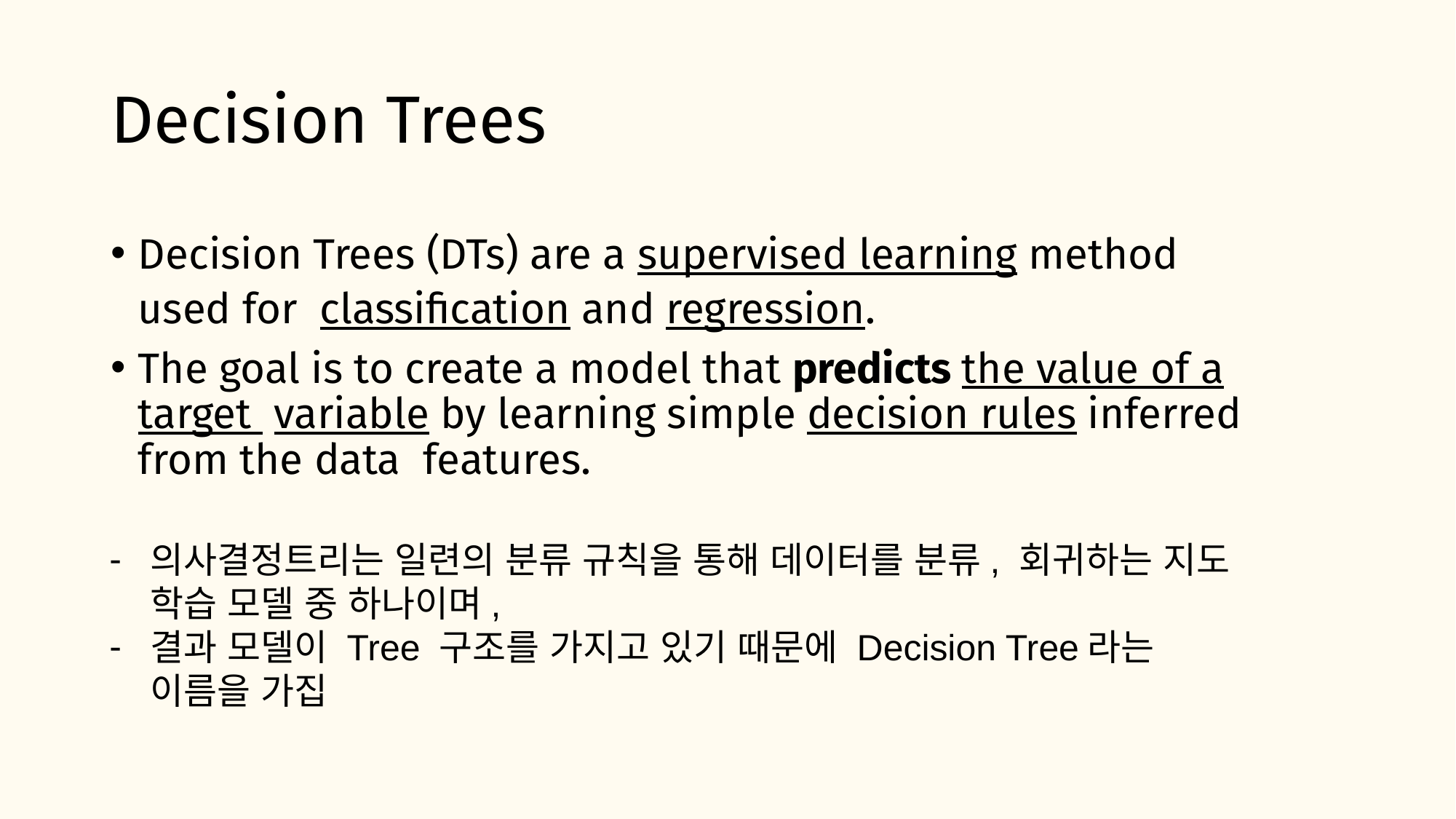

# Decision Trees
Decision Trees (DTs) are a supervised learning method used for  classification and regression.
The goal is to create a model that predicts the value of a target  variable by learning simple decision rules inferred from the data  features.

의사결정트리는 일련의 분류 규칙을 통해 데이터를 분류, 회귀하는 지도 학습 모델 중 하나이며,
결과 모델이 Tree 구조를 가지고 있기 때문에 Decision Tree라는 이름을 가집